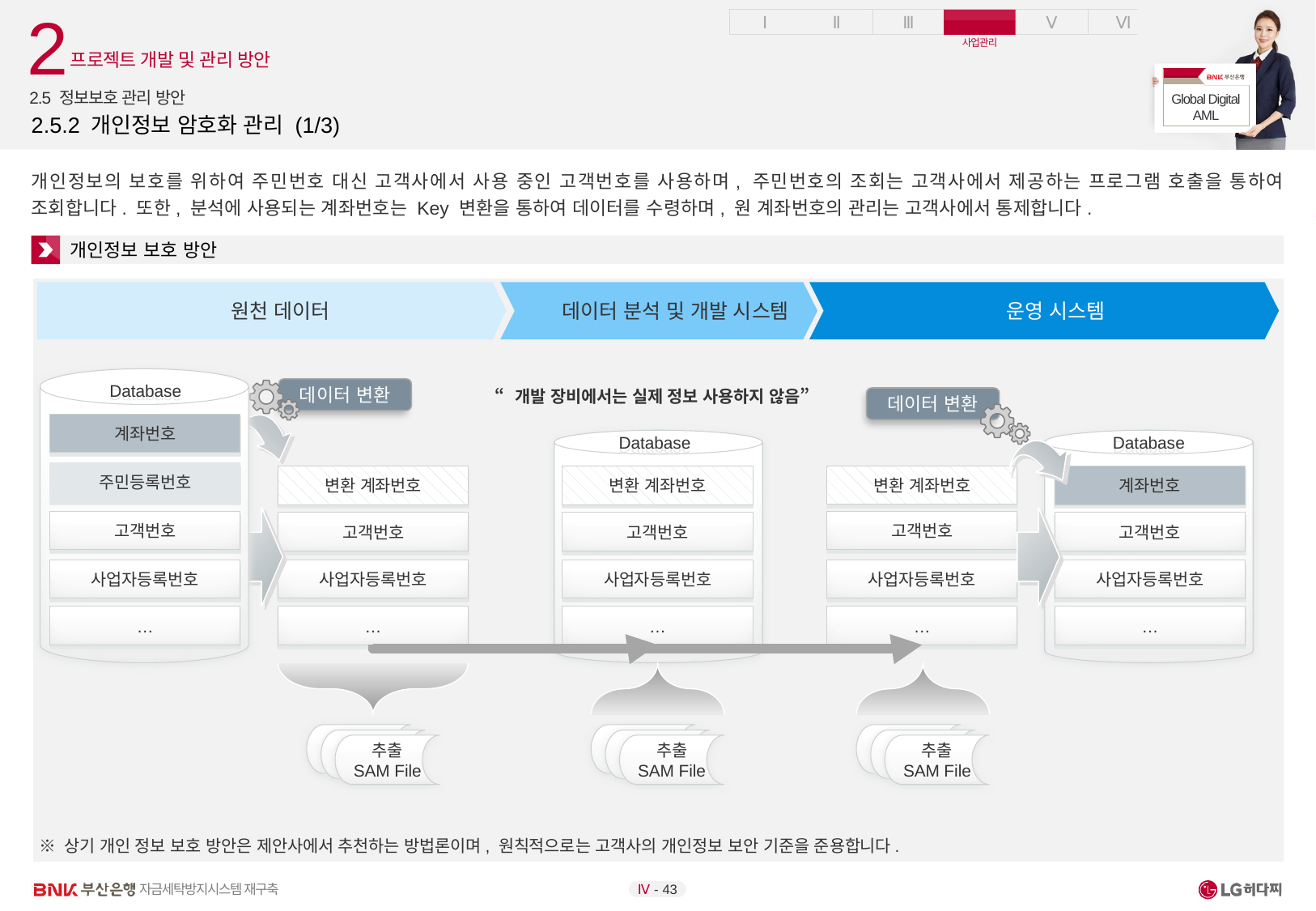

2
프로젝트 개발 및 관리 방안
2.5 정보보호 관리 방안
# 2.5.2 개인정보 암호화 관리 (1/3)
개인정보의 보호를 위하여 주민번호 대신 고객사에서 사용 중인 고객번호를 사용하며, 주민번호의 조회는 고객사에서 제공하는 프로그램 호출을 통하여 조회합니다. 또한, 분석에 사용되는 계좌번호는 Key 변환을 통하여 데이터를 수령하며, 원 계좌번호의 관리는 고객사에서 통제합니다.
개인정보 보호 방안

원천 데이터
데이터 분석 및 개발 시스템
운영 시스템

Database
데이터 변환
“개발 장비에서는 실제 정보 사용하지 않음”

데이터 변환

계좌번호

Database

Database
주민등록번호
변환 계좌번호
변환 계좌번호
변환 계좌번호
계좌번호

고객번호
고객번호
고객번호
고객번호
고객번호
사업자등록번호
사업자등록번호
사업자등록번호
사업자등록번호
사업자등록번호

…
…
…
…
…

추출
SAM File
추출
SAM File
추출
SAM File
추출
SAM File
추출
SAM File
추출
SAM File
추출
SAM File
추출
SAM File
추출
SAM File
※ 상기 개인 정보 보호 방안은 제안사에서 추천하는 방법론이며, 원칙적으로는 고객사의 개인정보 보안 기준을 준용합니다.
Ⅳ - 43